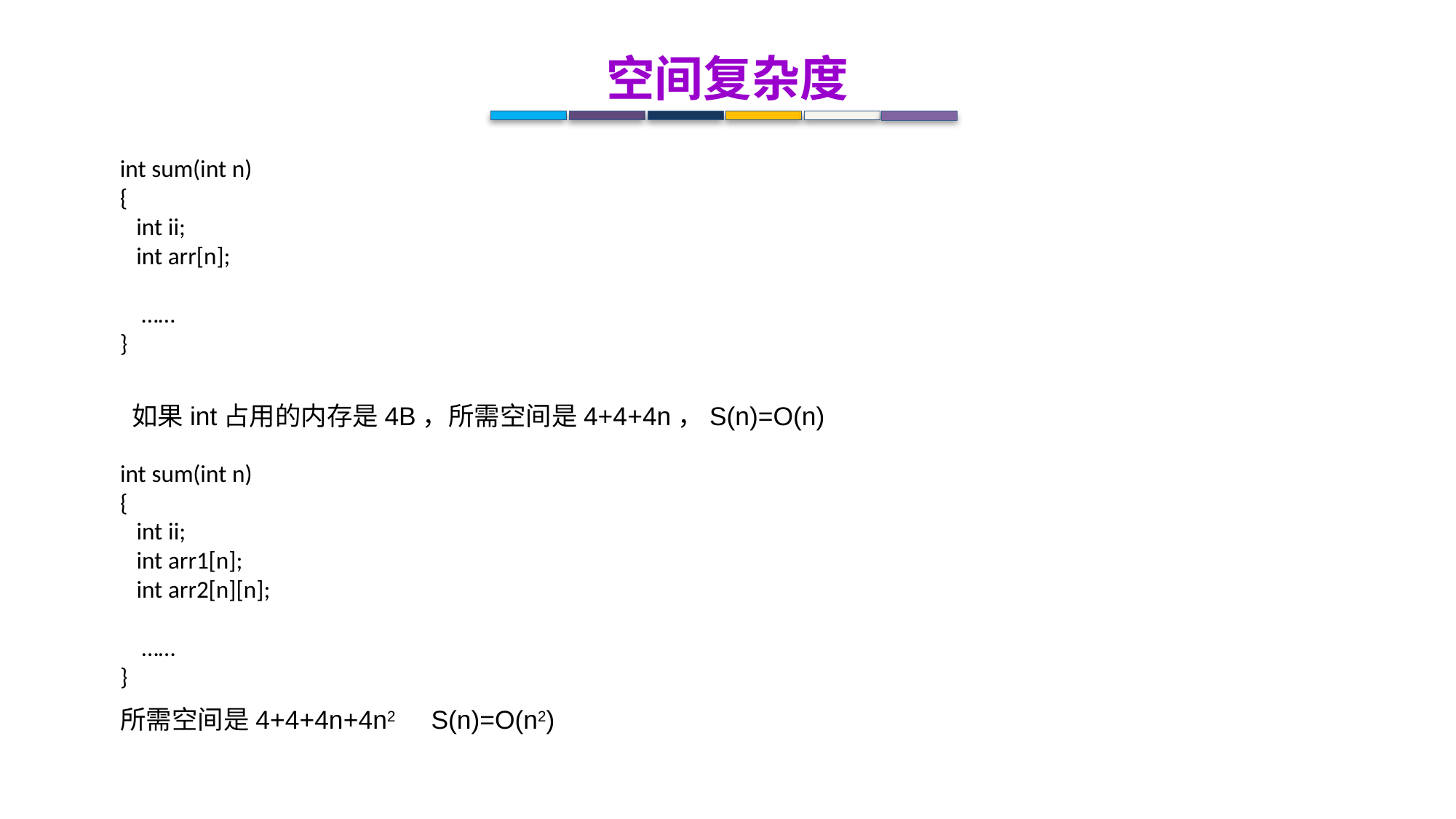

空间复杂度

int sum(int n)
{
   int ii;
   int arr[n];

    ……
}
 如果int占用的内存是4B，所需空间是4+4+4n，S(n)=O(n)
int sum(int n)
{
   int ii;
   int arr1[n];
   int arr2[n][n];

    ……
}
所需空间是4+4+4n+4n2     S(n)=O(n2)